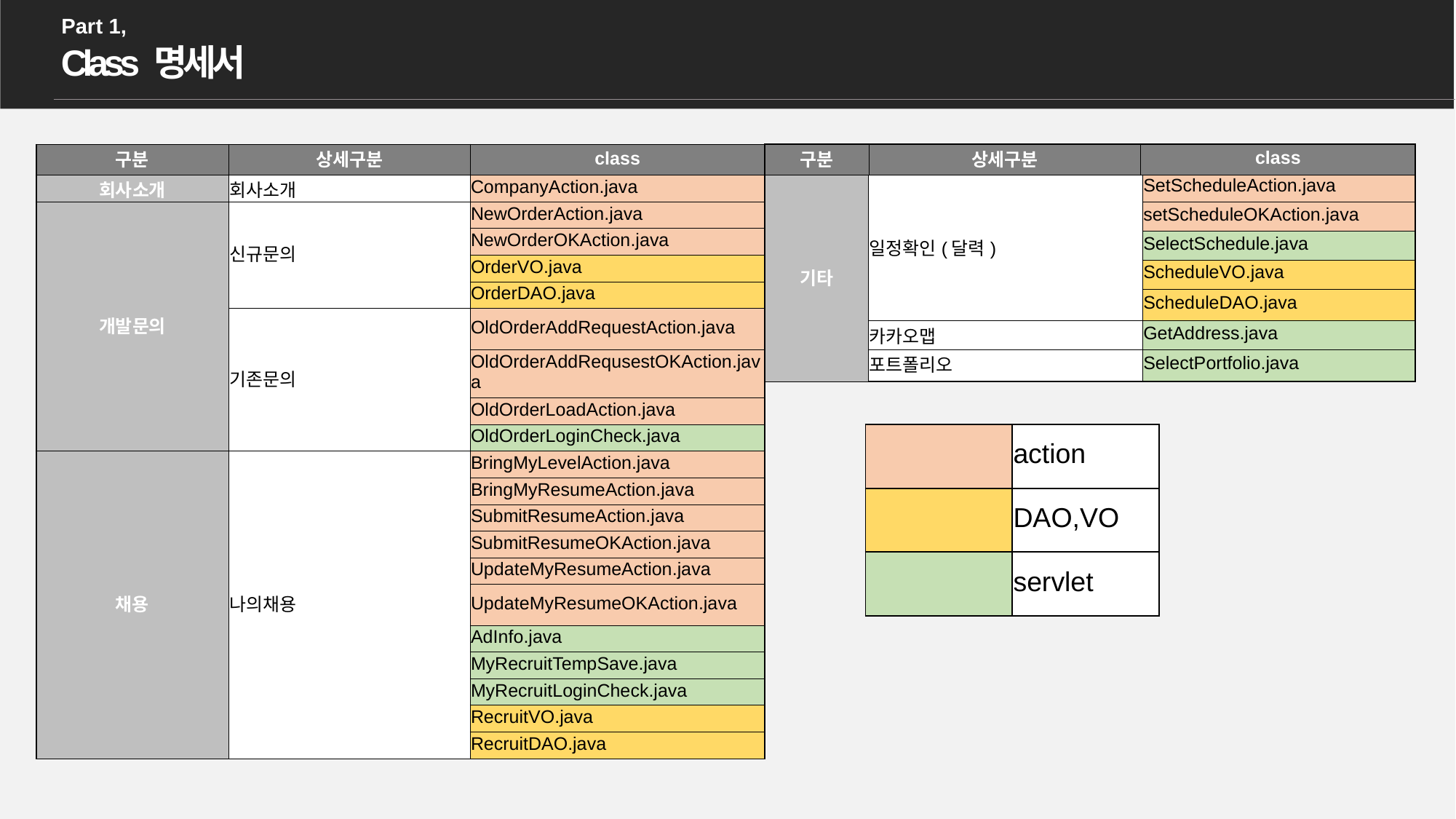

Part 1,
Class 명세서
| 구분 | 상세구분 | class |
| --- | --- | --- |
| 구분 | 상세구분 | class |
| --- | --- | --- |
| 회사소개 | 회사소개 | CompanyAction.java |
| 개발문의 | 신규문의 | NewOrderAction.java |
|  |  | NewOrderOKAction.java |
|  |  | OrderVO.java |
|  |  | OrderDAO.java |
|  | 기존문의 | OldOrderAddRequestAction.java |
|  |  | OldOrderAddRequsestOKAction.java |
|  |  | OldOrderLoadAction.java |
|  |  | OldOrderLoginCheck.java |
| 채용 | 나의채용 | BringMyLevelAction.java |
|  |  | BringMyResumeAction.java |
|  |  | SubmitResumeAction.java |
|  |  | SubmitResumeOKAction.java |
|  |  | UpdateMyResumeAction.java |
|  |  | UpdateMyResumeOKAction.java |
|  |  | AdInfo.java |
|  |  | MyRecruitTempSave.java |
|  |  | MyRecruitLoginCheck.java |
|  |  | RecruitVO.java |
|  |  | RecruitDAO.java |
| 기타 | 일정확인(달력) | SetScheduleAction.java |
| --- | --- | --- |
|  |  | setScheduleOKAction.java |
|  |  | SelectSchedule.java |
|  |  | ScheduleVO.java |
|  |  | ScheduleDAO.java |
|  | 카카오맵 | GetAddress.java |
|  | 포트폴리오 | SelectPortfolio.java |
|  | action |
| --- | --- |
|  | DAO,VO |
|  | servlet |